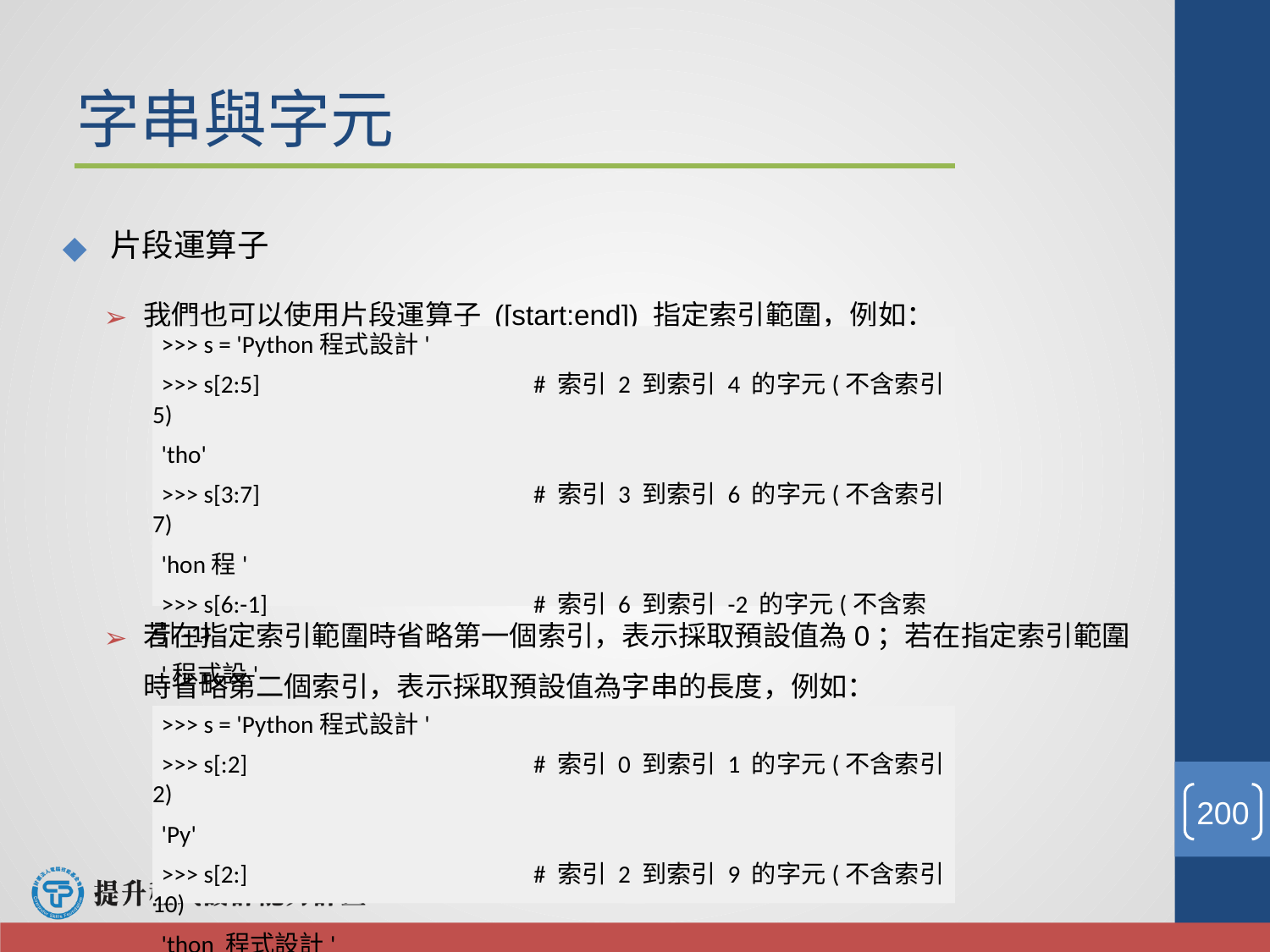

# 字串與字元
片段運算子
我們也可以使用片段運算子 ([start:end]) 指定索引範圍，例如：

若在指定索引範圍時省略第一個索引，表示採取預設值為0；若在指定索引範圍時省略第二個索引，表示採取預設值為字串的長度，例如：
>>> s = 'Python程式設計'
>>> s[2:5]			# 索引 2 到索引 4 的字元(不含索引5)
'tho'
>>> s[3:7]			# 索引 3 到索引 6 的字元(不含索引7)
'hon程'
>>> s[6:-1]			# 索引 6 到索引 -2 的字元(不含索引-1)
'程式設'

>>> s = 'Python程式設計'
>>> s[:2]			# 索引 0 到索引 1 的字元(不含索引2)
'Py'
>>> s[2:]			# 索引 2 到索引 9 的字元(不含索引10)
'thon 程式設計'
200